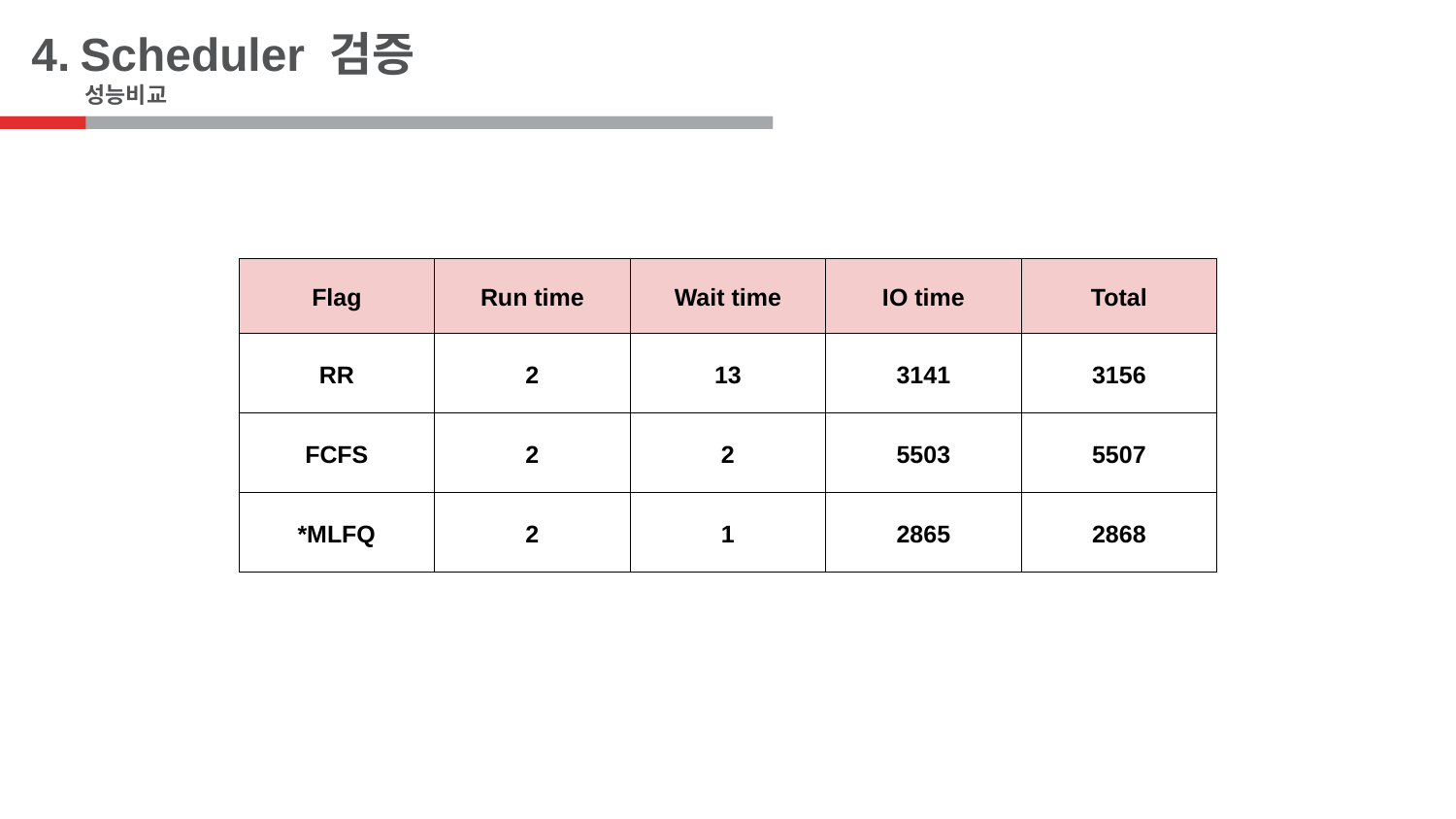

4.
Scheduler 검증

성능비교

| Flag | Run time | Wait time | IO time | Total |
| --- | --- | --- | --- | --- |
| RR | 2 | 13 | 3141 | 3156 |
| FCFS | 2 | 2 | 5503 | 5507 |
| \*MLFQ | 2 | 1 | 2865 | 2868 |